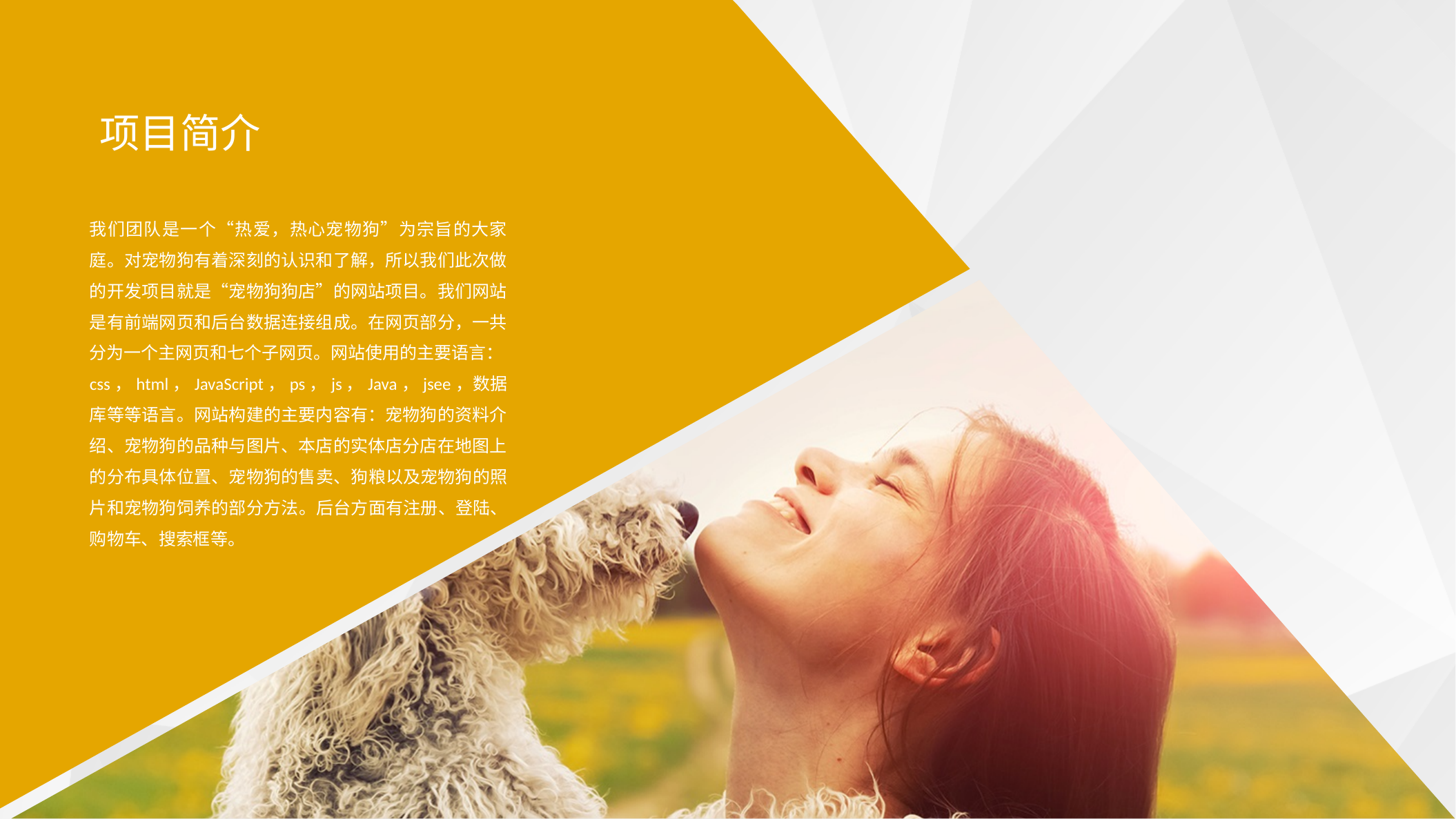

项目简介
我们团队是一个“热爱，热心宠物狗”为宗旨的大家庭。对宠物狗有着深刻的认识和了解，所以我们此次做的开发项目就是“宠物狗狗店”的网站项目。我们网站是有前端网页和后台数据连接组成。在网页部分，一共分为一个主网页和七个子网页。网站使用的主要语言：css，html，JavaScript，ps，js，Java，jsee，数据库等等语言。网站构建的主要内容有：宠物狗的资料介绍、宠物狗的品种与图片、本店的实体店分店在地图上的分布具体位置、宠物狗的售卖、狗粮以及宠物狗的照片和宠物狗饲养的部分方法。后台方面有注册、登陆、购物车、搜索框等。